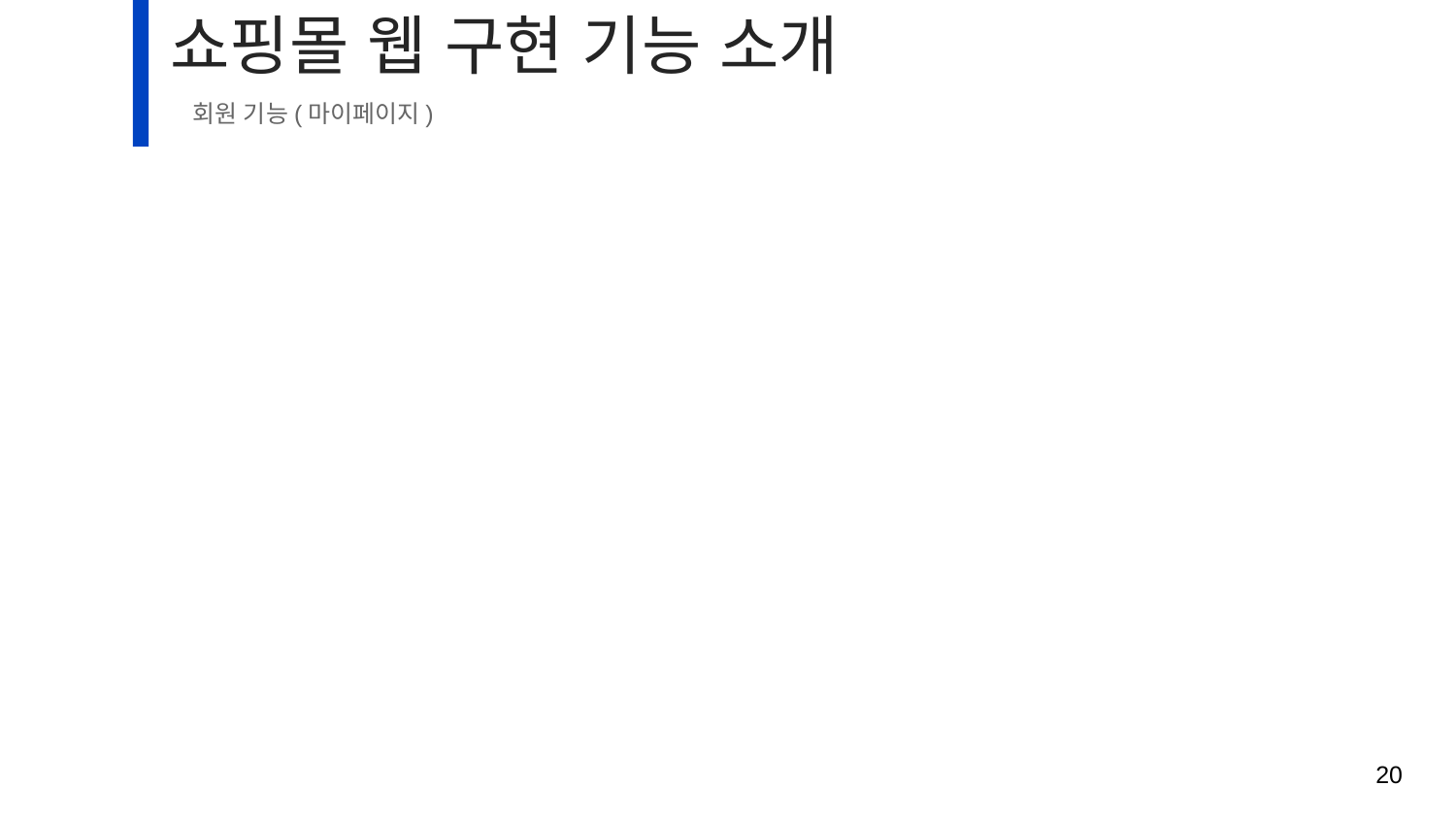

# 쇼핑몰 웹 구현 기능 소개
회원 기능(마이페이지)
20